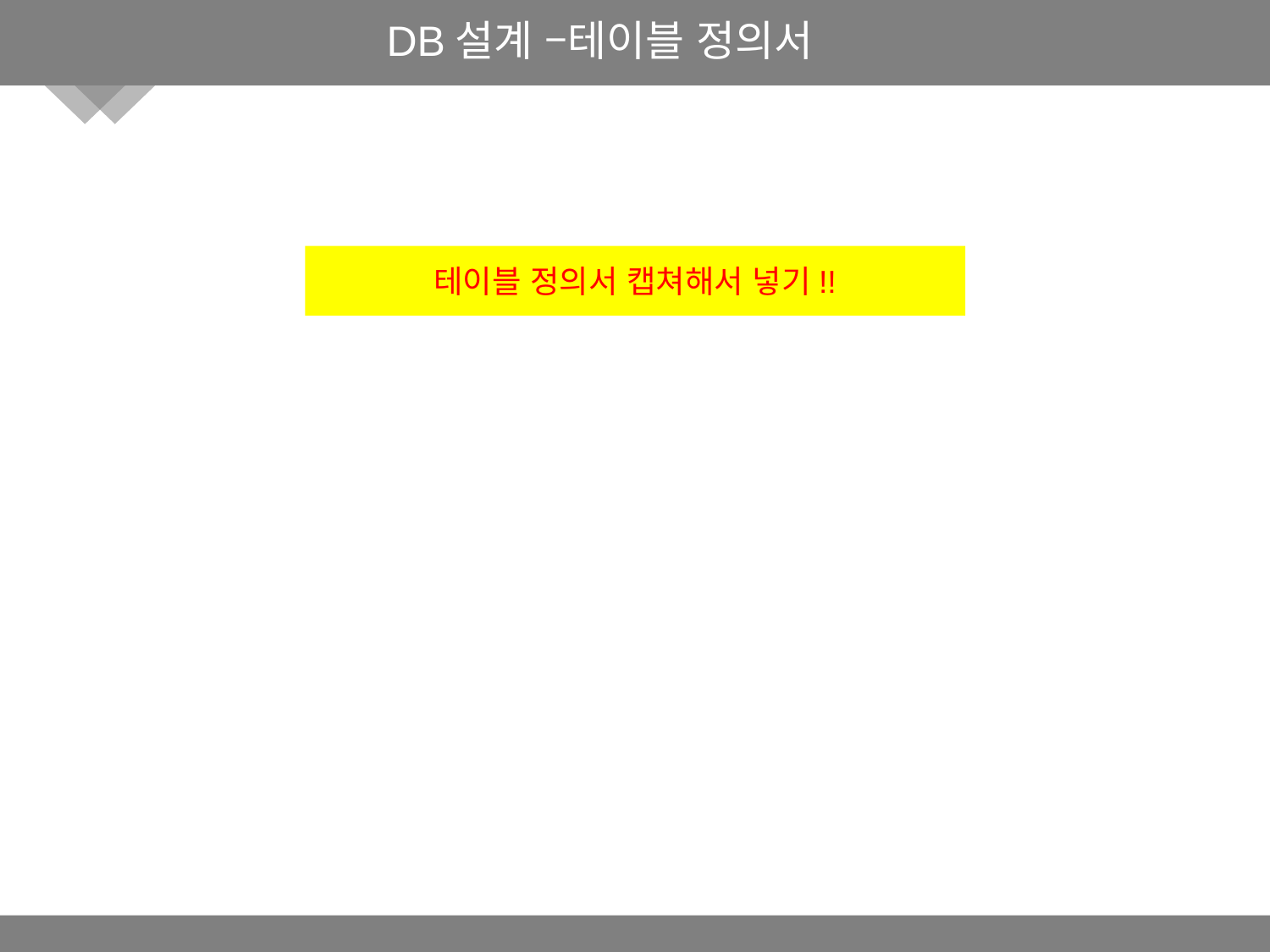

DB설계 –테이블 정의서

테이블 정의서 캡쳐해서 넣기!!
클릭